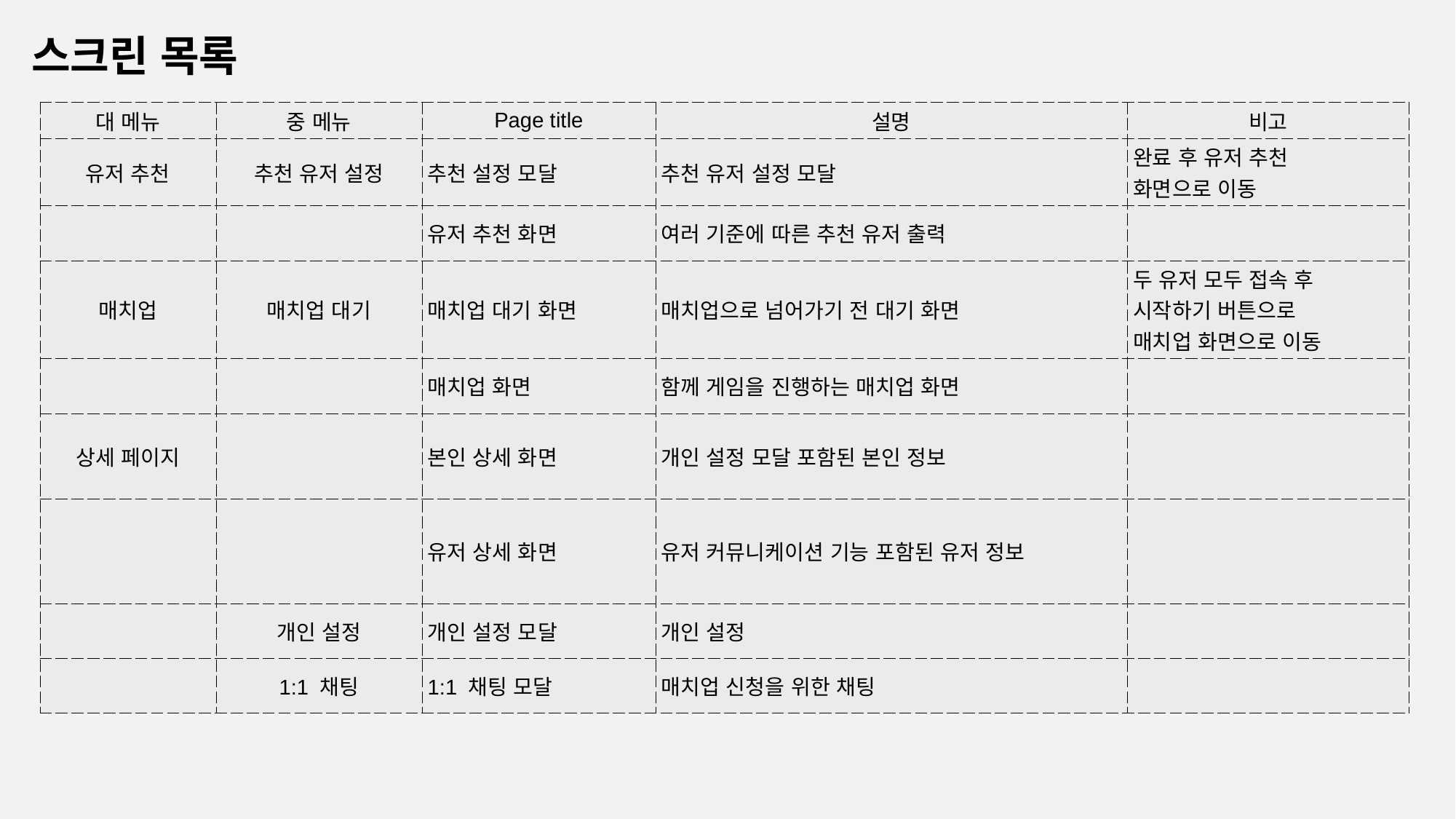

스크린 목록
| 대 메뉴 | 중 메뉴 | Page title | 설명 | 비고 |
| --- | --- | --- | --- | --- |
| 유저 추천 | 추천 유저 설정 | 추천 설정 모달 | 추천 유저 설정 모달 | 완료 후 유저 추천 화면으로 이동 |
|  |  | 유저 추천 화면 | 여러 기준에 따른 추천 유저 출력 |  |
| 매치업 | 매치업 대기 | 매치업 대기 화면 | 매치업으로 넘어가기 전 대기 화면 | 두 유저 모두 접속 후 시작하기 버튼으로 매치업 화면으로 이동 |
|  |  | 매치업 화면 | 함께 게임을 진행하는 매치업 화면 |  |
| 상세 페이지 |  | 본인 상세 화면 | 개인 설정 모달 포함된 본인 정보 |  |
|  |  | 유저 상세 화면 | 유저 커뮤니케이션 기능 포함된 유저 정보 |  |
|  | 개인 설정 | 개인 설정 모달 | 개인 설정 |  |
|  | 1:1 채팅 | 1:1 채팅 모달 | 매치업 신청을 위한 채팅 |  |